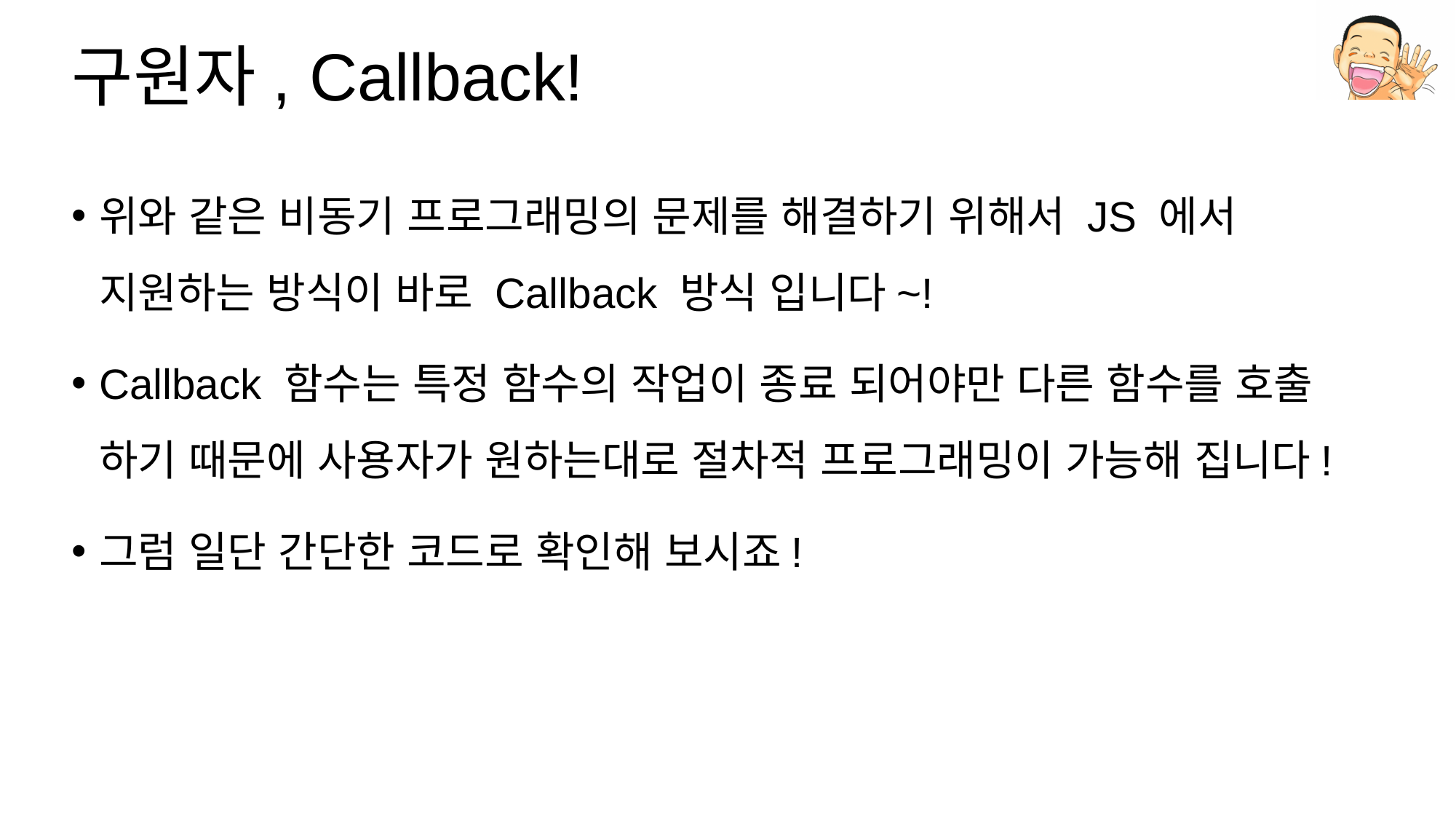

# 구원자, Callback!
위와 같은 비동기 프로그래밍의 문제를 해결하기 위해서 JS 에서 지원하는 방식이 바로 Callback 방식 입니다~!
Callback 함수는 특정 함수의 작업이 종료 되어야만 다른 함수를 호출 하기 때문에 사용자가 원하는대로 절차적 프로그래밍이 가능해 집니다!
그럼 일단 간단한 코드로 확인해 보시죠!